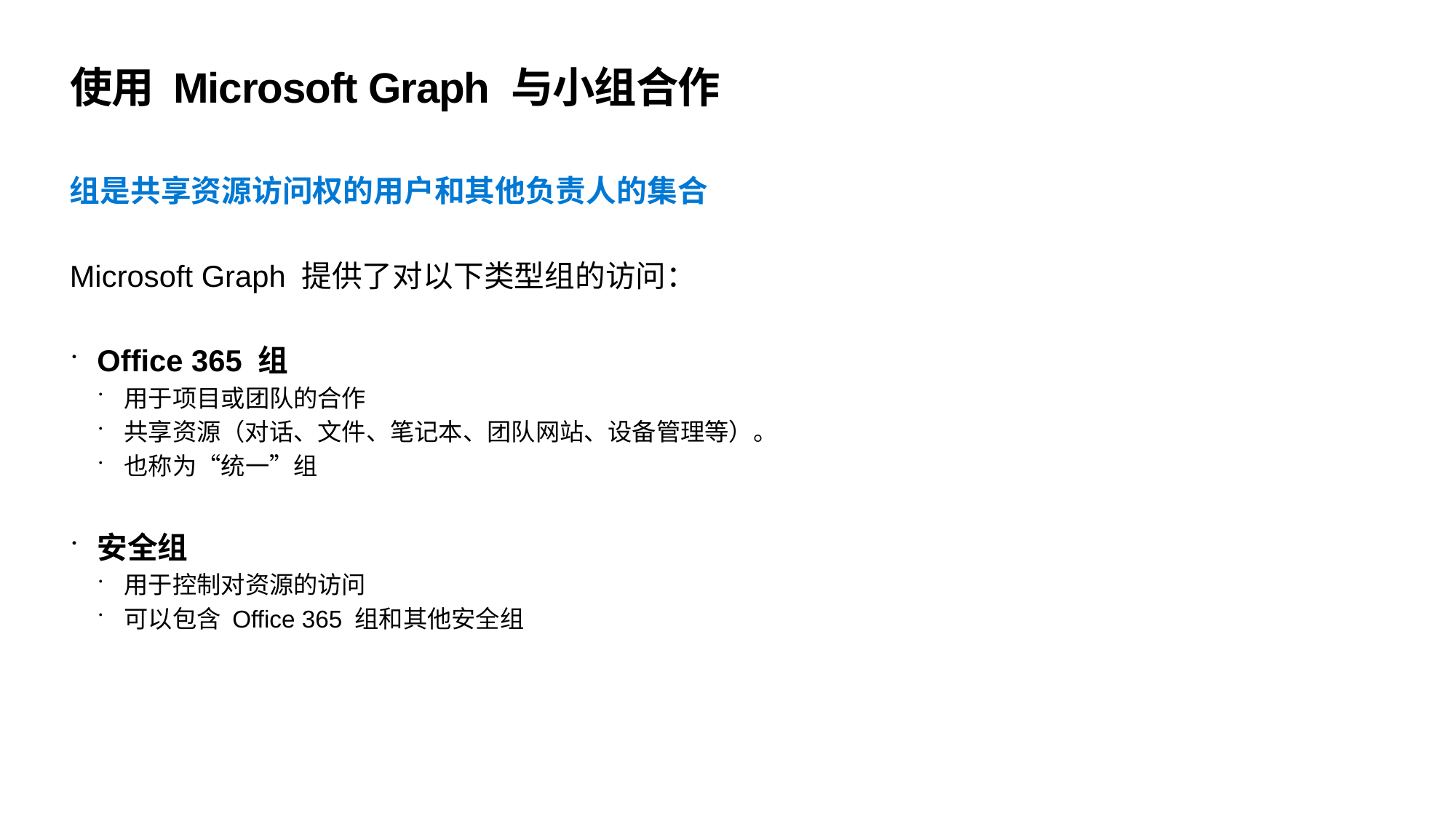

# 使用 Microsoft Graph 与小组合作
组是共享资源访问权的用户和其他负责人的集合

Microsoft Graph 提供了对以下类型组的访问：

Office 365 组
用于项目或团队的合作
共享资源（对话、文件、笔记本、团队网站、设备管理等）。
也称为“统一”组

安全组
用于控制对资源的访问
可以包含 Office 365 组和其他安全组